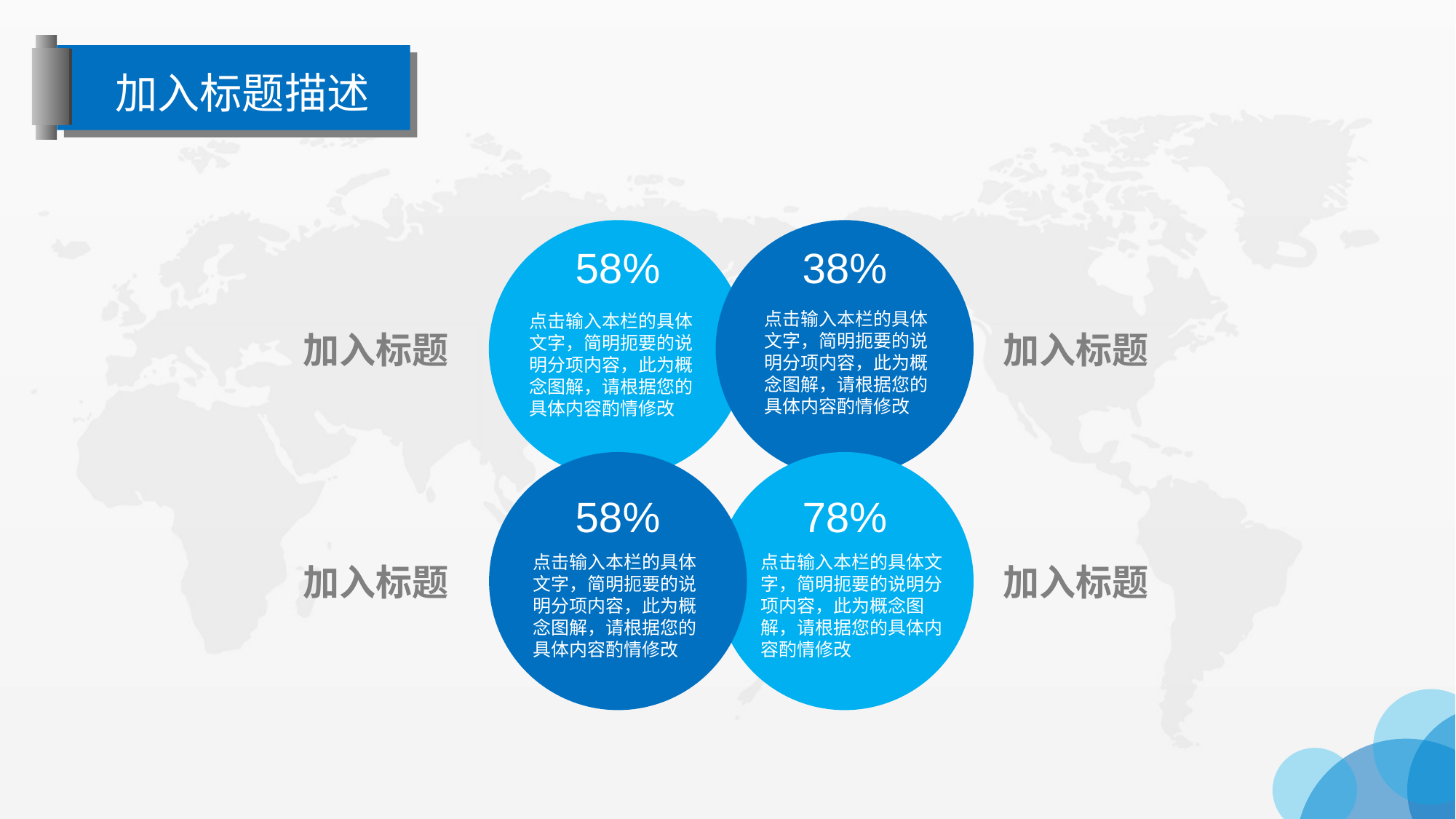

加入标题描述

58%
38%
点击输入本栏的具体文字，简明扼要的说明分项内容，此为概念图解，请根据您的具体内容酌情修改
点击输入本栏的具体文字，简明扼要的说明分项内容，此为概念图解，请根据您的具体内容酌情修改
加入标题
加入标题

58%
78%
点击输入本栏的具体文字，简明扼要的说明分项内容，此为概念图解，请根据您的具体内容酌情修改
点击输入本栏的具体文字，简明扼要的说明分项内容，此为概念图解，请根据您的具体内容酌情修改
加入标题
加入标题